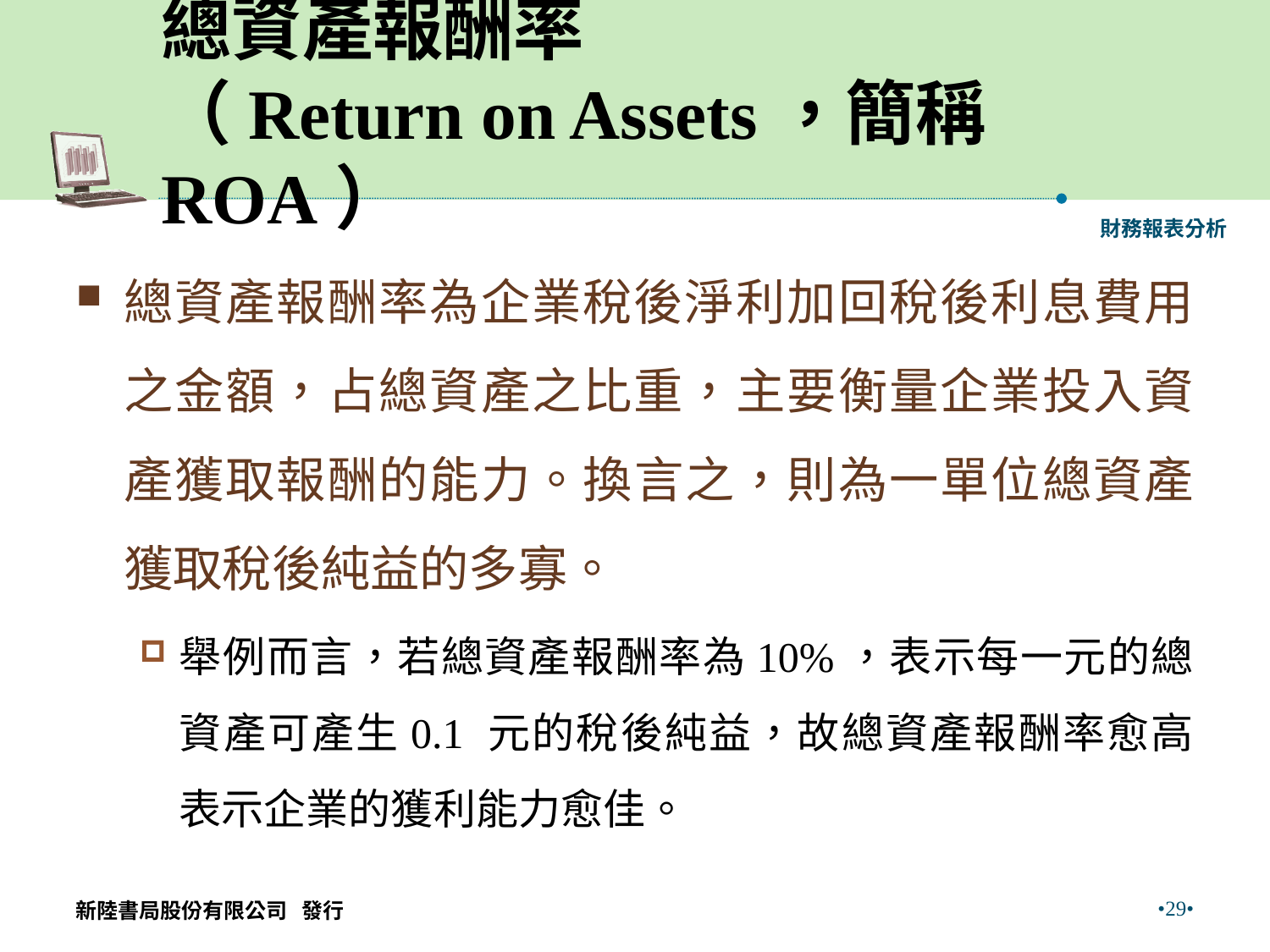

# 總資產報酬率 （Return on Assets，簡稱ROA）
財務報表分析
總資產報酬率為企業稅後淨利加回稅後利息費用之金額，占總資產之比重，主要衡量企業投入資產獲取報酬的能力。換言之，則為一單位總資產獲取稅後純益的多寡。
舉例而言，若總資產報酬率為10%，表示每一元的總資產可產生0.1 元的稅後純益，故總資產報酬率愈高表示企業的獲利能力愈佳。

•29•